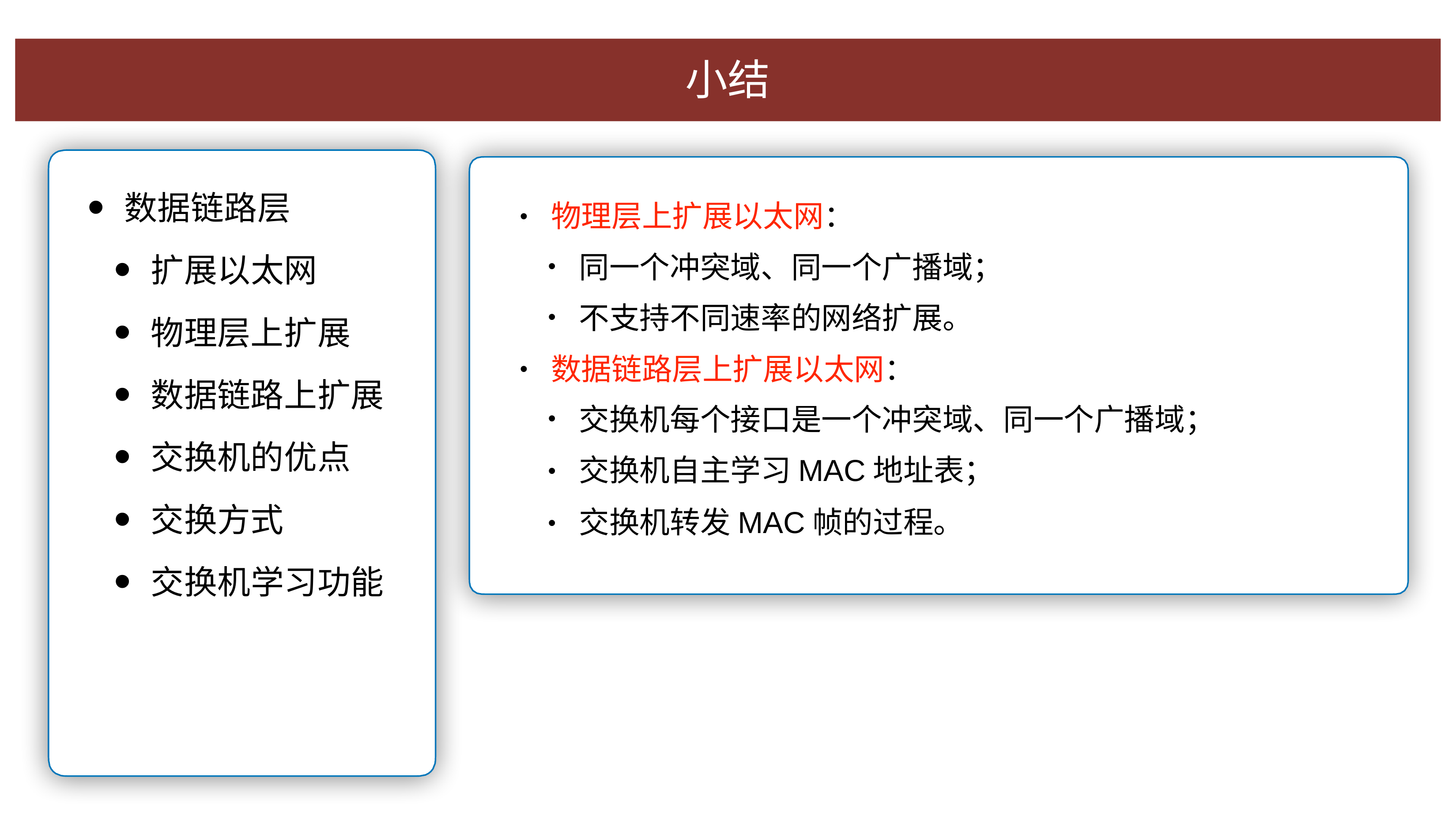

⼩结

数据链路层
扩展以太⽹
物理层上扩展
数据链路上扩展
交换机的优点
交换⽅式
交换机学习功能
物理层上扩展以太⽹：
•
同⼀个冲突域、同⼀个⼴播域；
不⽀持不同速率的⽹络扩展。
数据链路层上扩展以太⽹：
•
交换机每个接⼝是⼀个冲突域、同⼀个⼴播域； 交换机⾃主学习MAC地址表；
交换机转发MAC帧的过程。
•
•